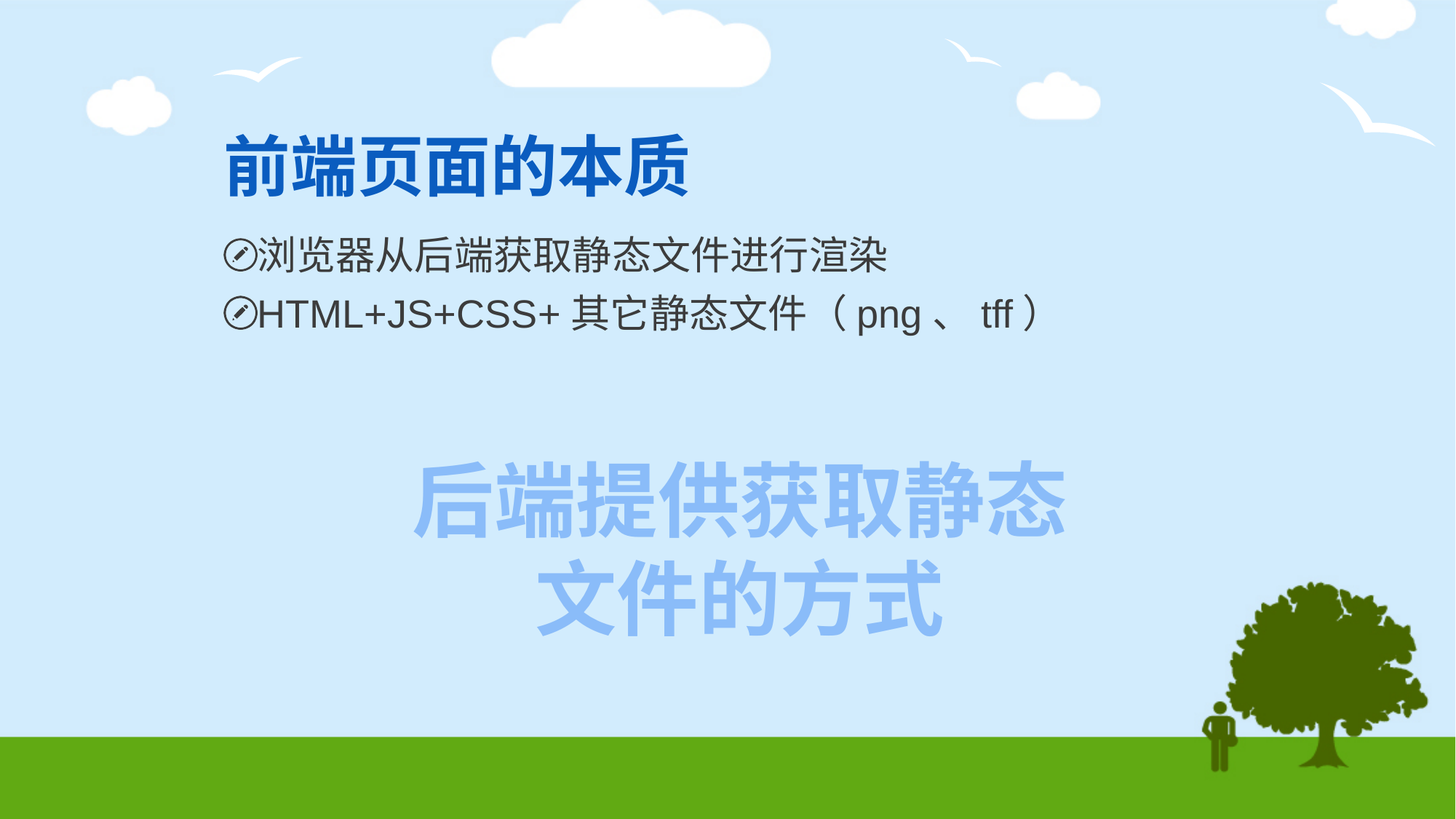

# 前端页面的本质
浏览器从后端获取静态文件进行渲染
HTML+JS+CSS+其它静态文件（png、tff）

后端提供获取静态
文件的方式